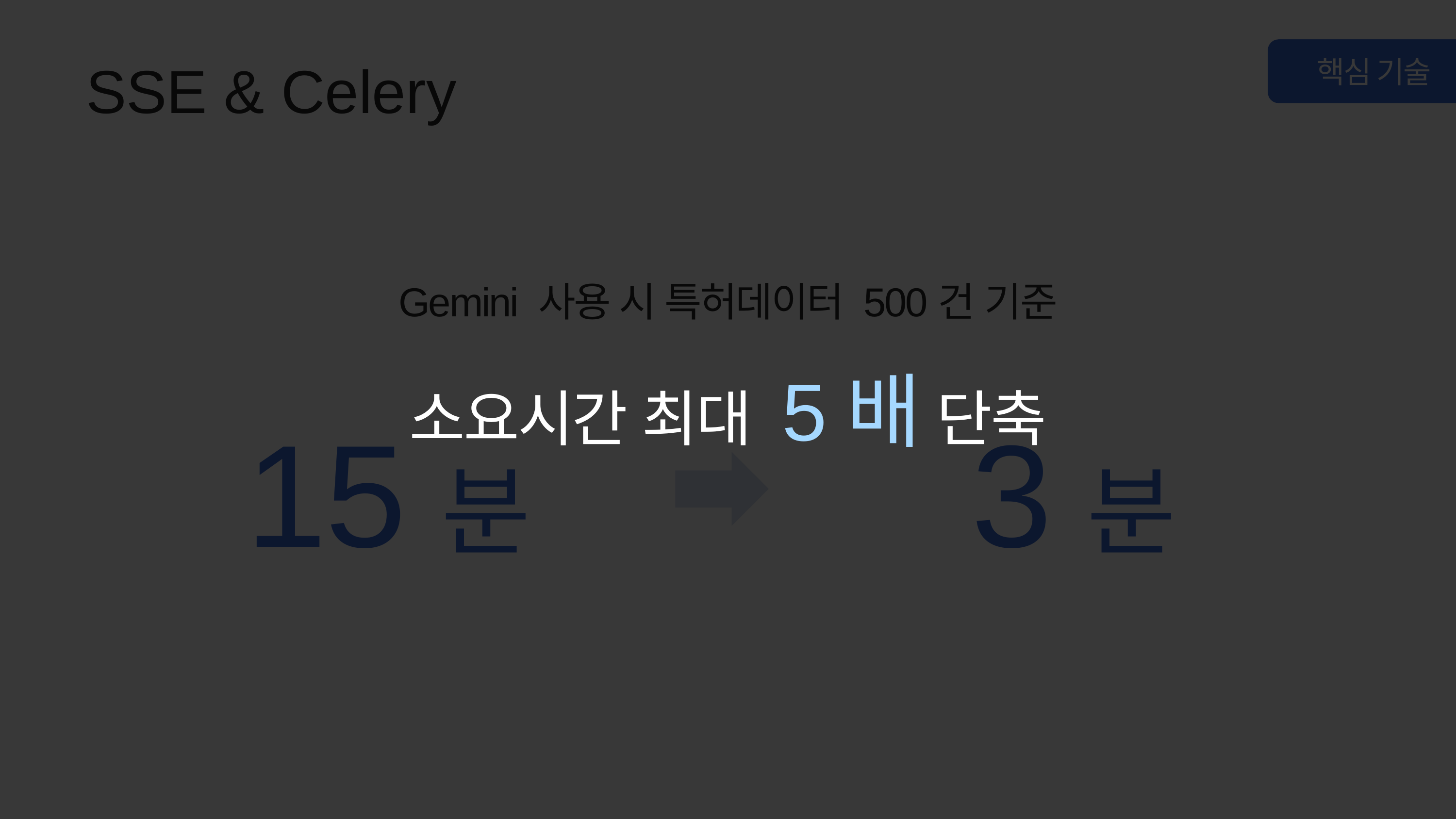

SSE & Celery
핵심 기술
Gemini 사용 시 특허데이터 500건 기준
소요시간 최대 5배 단축
15분
3분